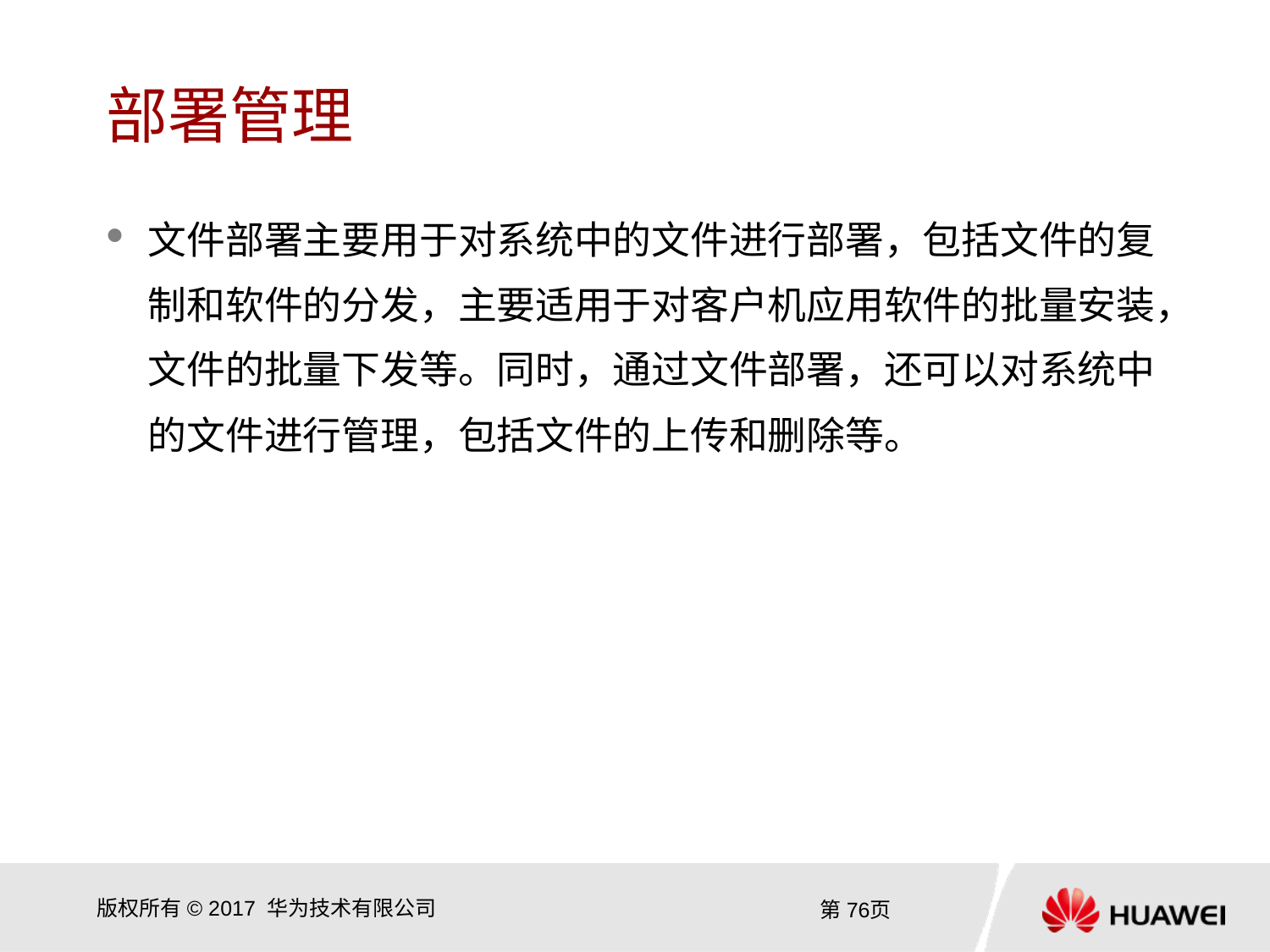

# 部署管理
文件部署主要用于对系统中的文件进行部署，包括文件的复制和软件的分发，主要适用于对客户机应用软件的批量安装，文件的批量下发等。同时，通过文件部署，还可以对系统中的文件进行管理，包括文件的上传和删除等。